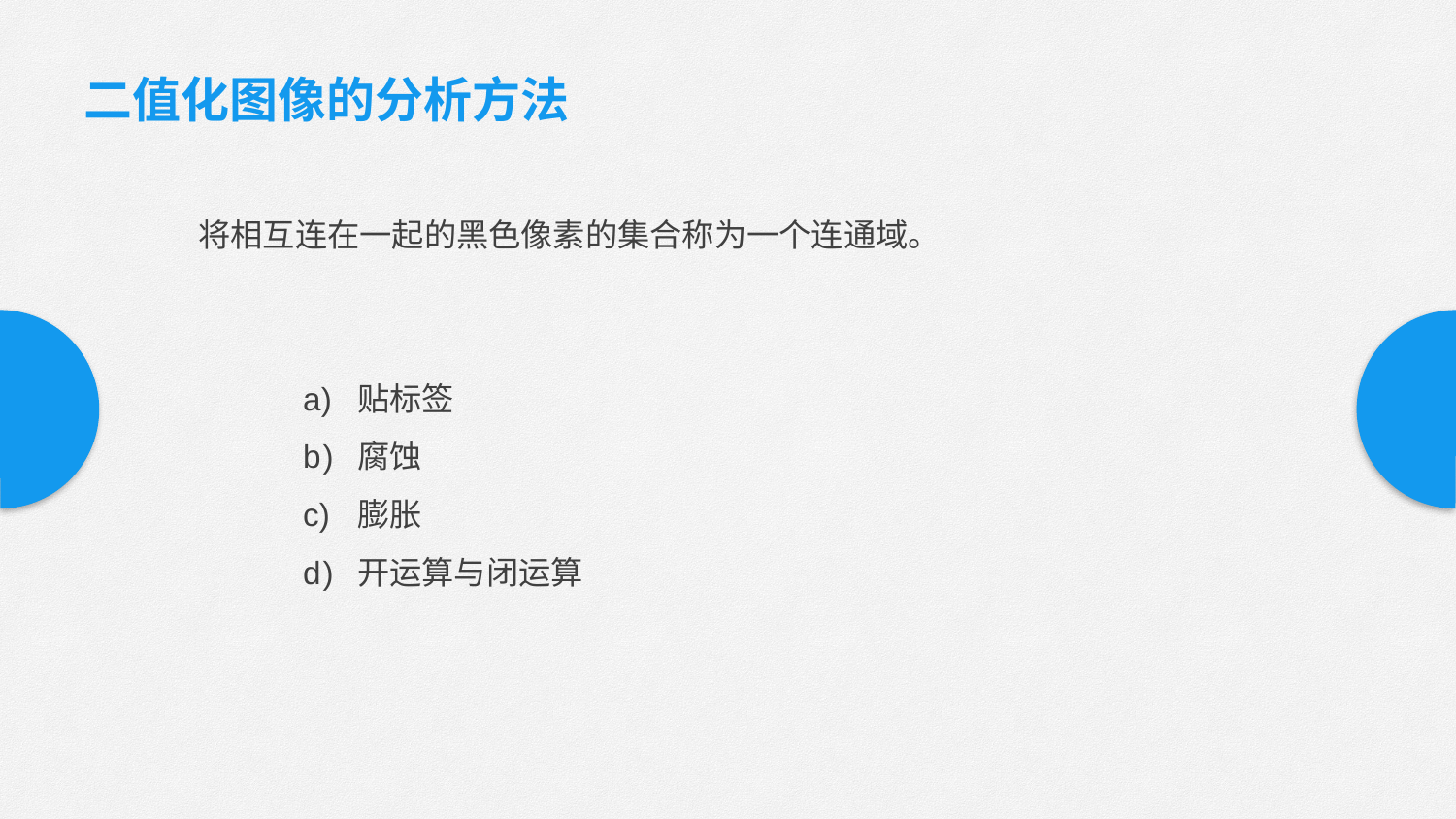

二值化图像的分析方法
将相互连在一起的黑色像素的集合称为一个连通域。
贴标签
腐蚀
膨胀
开运算与闭运算